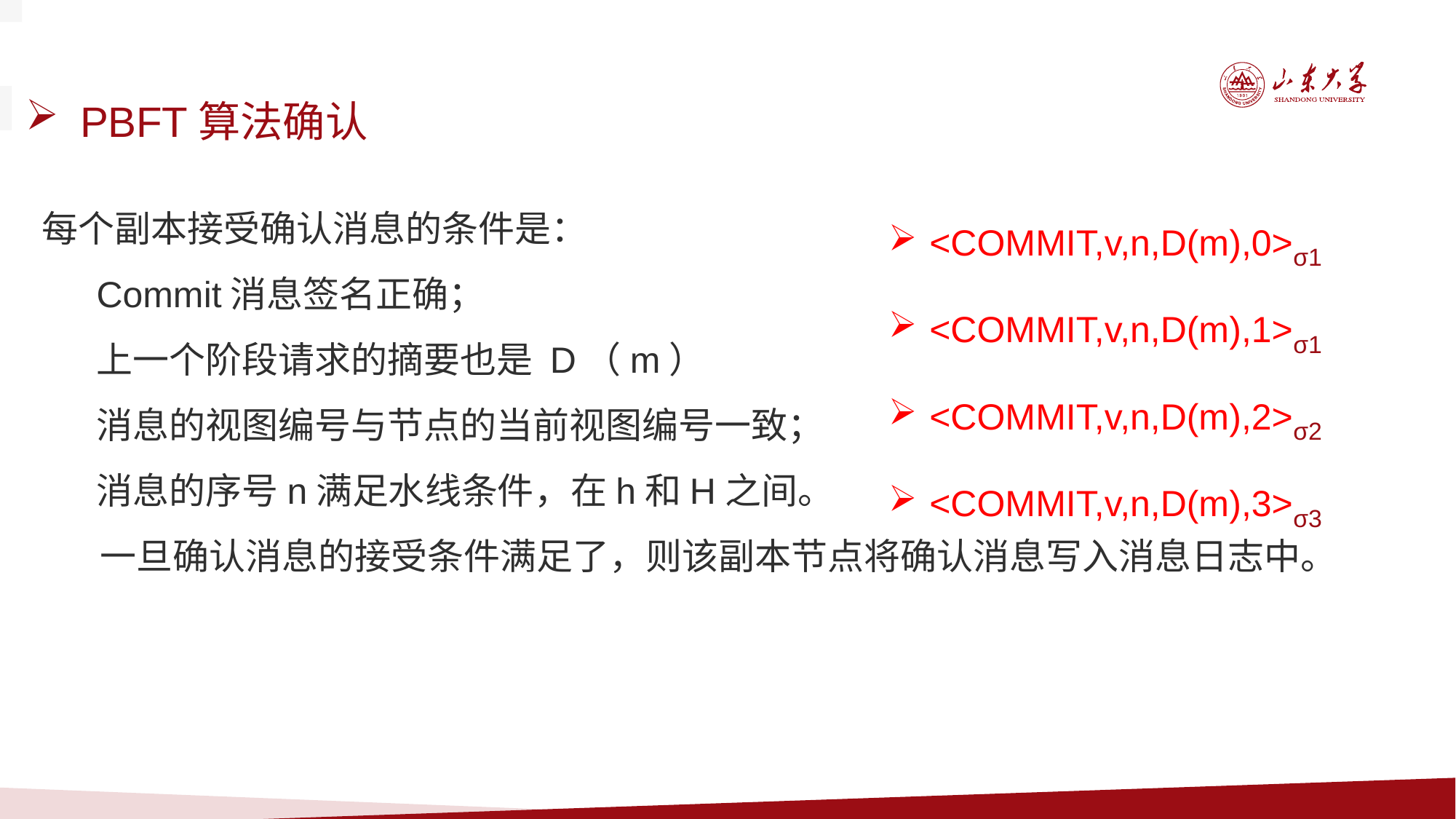

PBFT算法确认
每个副本接受确认消息的条件是：
Commit消息签名正确；
上一个阶段请求的摘要也是 D（m）
消息的视图编号与节点的当前视图编号一致；
消息的序号n满足水线条件，在h和H之间。
      一旦确认消息的接受条件满足了，则该副本节点将确认消息写入消息日志中。

<COMMIT,v,n,D(m),0>σ1
<COMMIT,v,n,D(m),1>σ1
<COMMIT,v,n,D(m),2>σ2
<COMMIT,v,n,D(m),3>σ3